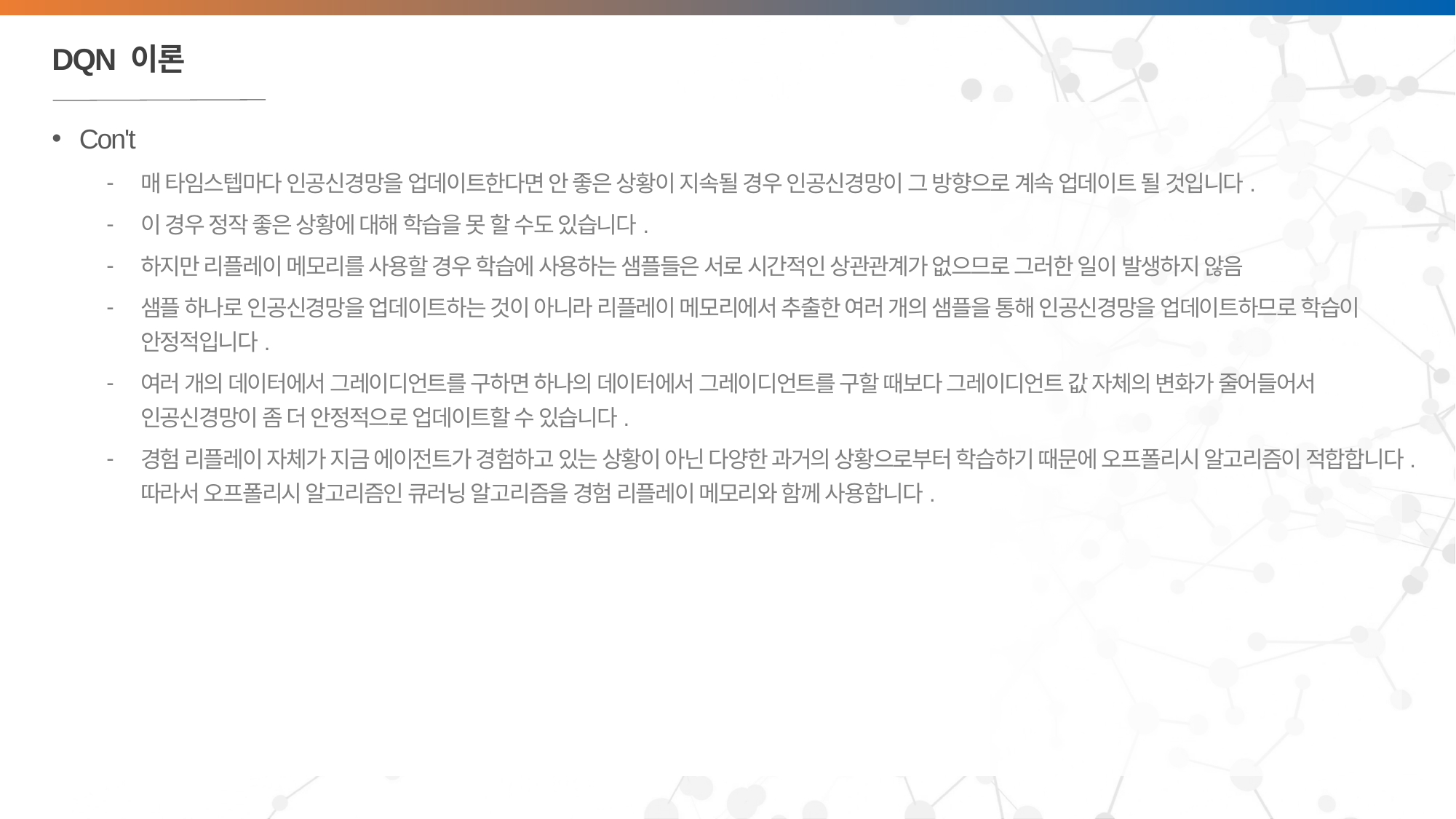

# DQN 이론

Con't
매 타임스텝마다 인공신경망을 업데이트한다면 안 좋은 상황이 지속될 경우 인공신경망이 그 방향으로 계속 업데이트 될 것입니다.
이 경우 정작 좋은 상황에 대해 학습을 못 할 수도 있습니다.
하지만 리플레이 메모리를 사용할 경우 학습에 사용하는 샘플들은 서로 시간적인 상관관계가 없으므로 그러한 일이 발생하지 않음
샘플 하나로 인공신경망을 업데이트하는 것이 아니라 리플레이 메모리에서 추출한 여러 개의 샘플을 통해 인공신경망을 업데이트하므로 학습이 안정적입니다.
여러 개의 데이터에서 그레이디언트를 구하면 하나의 데이터에서 그레이디언트를 구할 때보다 그레이디언트 값 자체의 변화가 줄어들어서 인공신경망이 좀 더 안정적으로 업데이트할 수 있습니다.
경험 리플레이 자체가 지금 에이전트가 경험하고 있는 상황이 아닌 다양한 과거의 상황으로부터 학습하기 때문에 오프폴리시 알고리즘이 적합합니다. 따라서 오프폴리시 알고리즘인 큐러닝 알고리즘을 경험 리플레이 메모리와 함께 사용합니다.